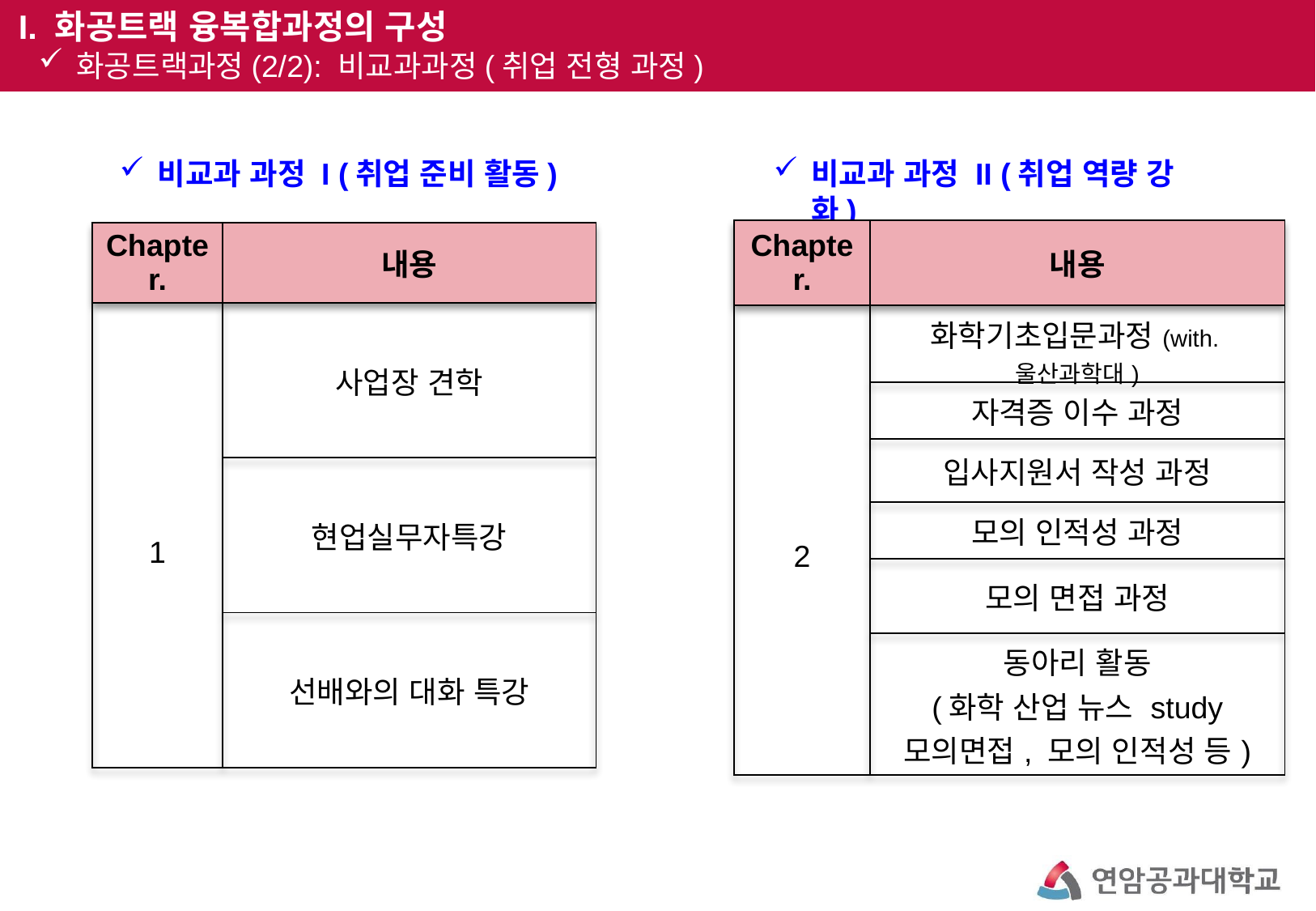

I. 화공트랙 융복합과정의 구성

화공트랙과정(2/2): 비교과과정(취업 전형 과정)
비교과 과정 I (취업 준비 활동)
비교과 과정 II (취업 역량 강화)
| Chapter. | 내용 |
| --- | --- |
| 2 | 화학기초입문과정(with.울산과학대) |
|  | 자격증 이수 과정 |
|  | 입사지원서 작성 과정 |
|  | 모의 인적성 과정 |
|  | 모의 면접 과정 |
|  | 동아리 활동 (화학 산업 뉴스 study 모의면접, 모의 인적성 등) |
| Chapter. | 내용 |
| --- | --- |
| 1 | 사업장 견학 |
|  | 현업실무자특강 |
|  | 선배와의 대화 특강 |